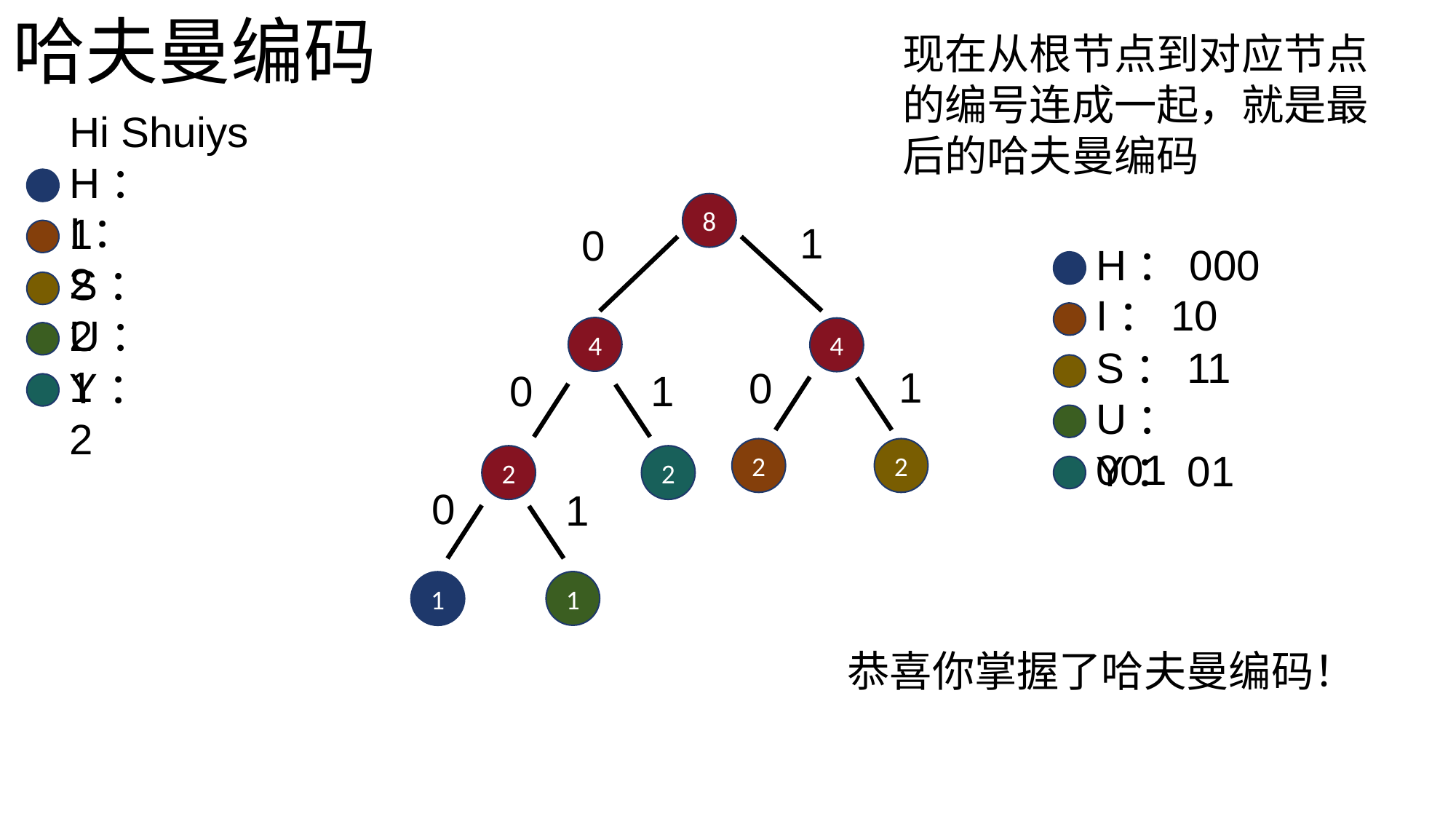

哈夫曼编码
现在从根节点到对应节点的编号连成一起，就是最后的哈夫曼编码
Hi Shuiys
H：1

8
I：2
1
0

H：000

S：2

I：10

U：1
4
4

S：11
1

Y：2
0
0
1

U：001

2
2
Y：01
2
2

0
1
1
1
恭喜你掌握了哈夫曼编码！